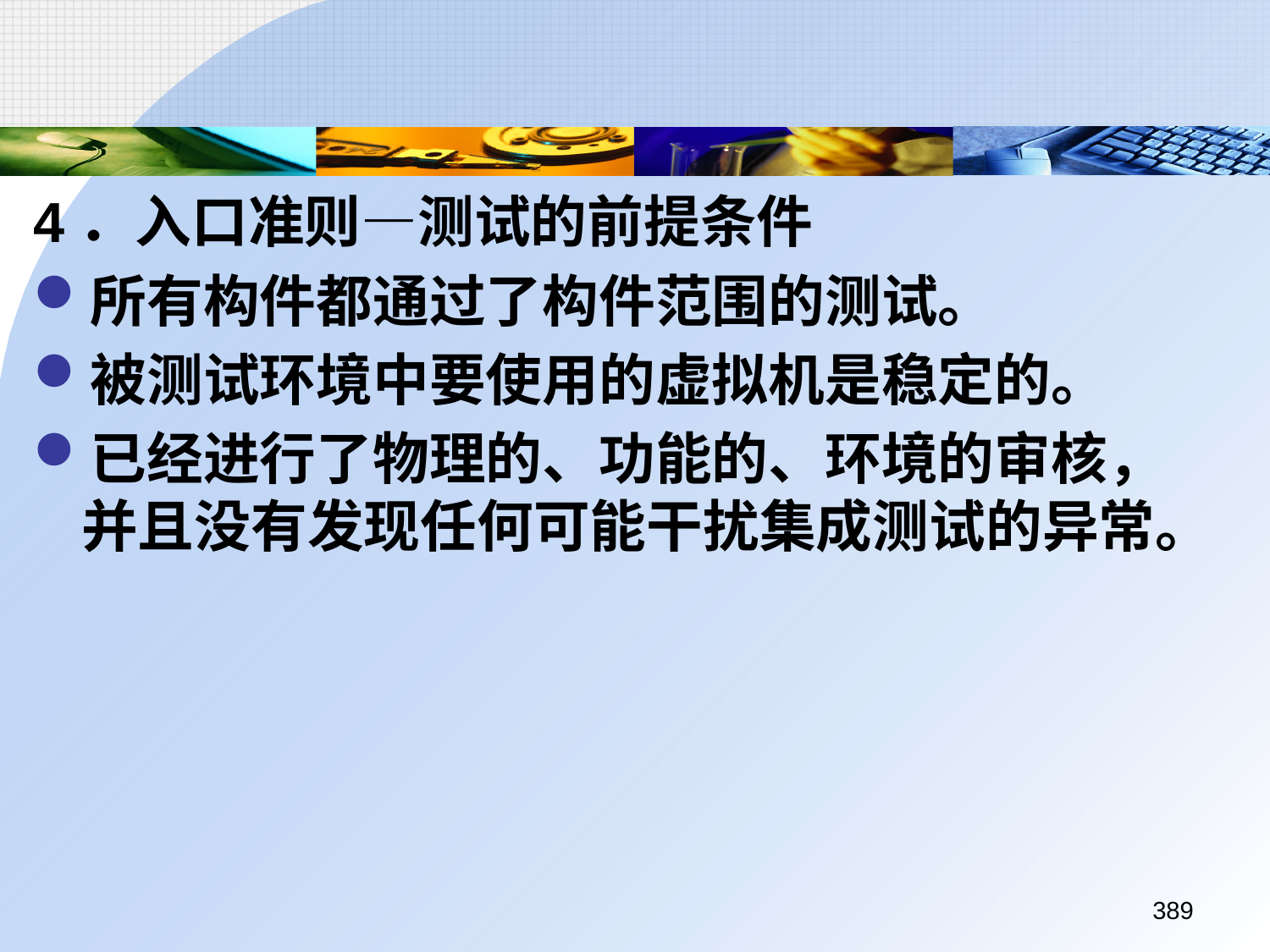

4．入口准则—测试的前提条件
所有构件都通过了构件范围的测试。
被测试环境中要使用的虚拟机是稳定的。
已经进行了物理的、功能的、环境的审核，并且没有发现任何可能干扰集成测试的异常。

389